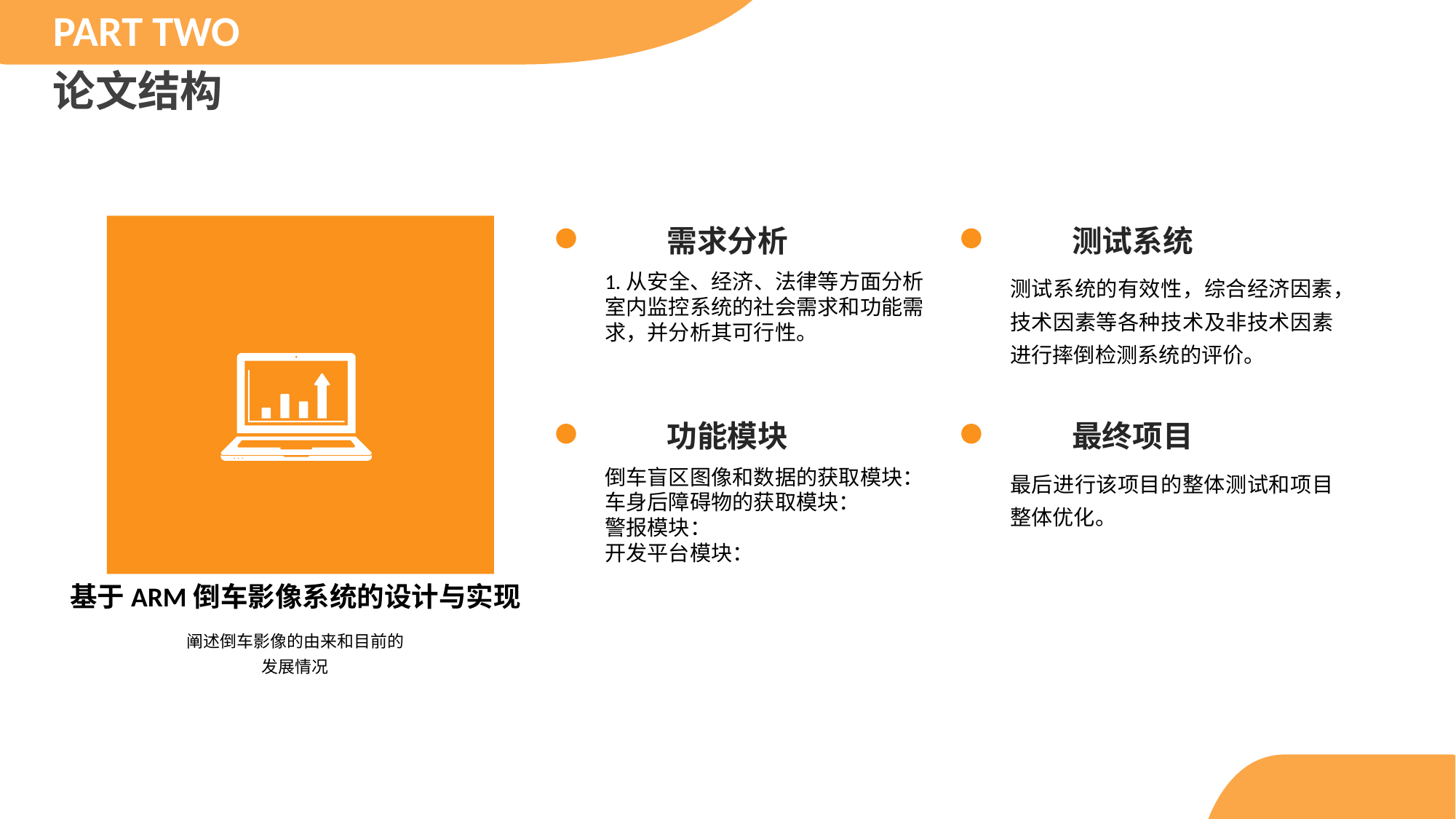

PART TWO
论文结构

基于ARM倒车影像系统的设计与实现
阐述倒车影像的由来和目前的发展情况
需求分析
测试系统

1.从安全、经济、法律等方面分析室内监控系统的社会需求和功能需求，并分析其可行性。
测试系统的有效性，综合经济因素，技术因素等各种技术及非技术因素进行摔倒检测系统的评价。
功能模块
最终项目

倒车盲区图像和数据的获取模块：
车身后障碍物的获取模块：
警报模块：
开发平台模块：
最后进行该项目的整体测试和项目整体优化。